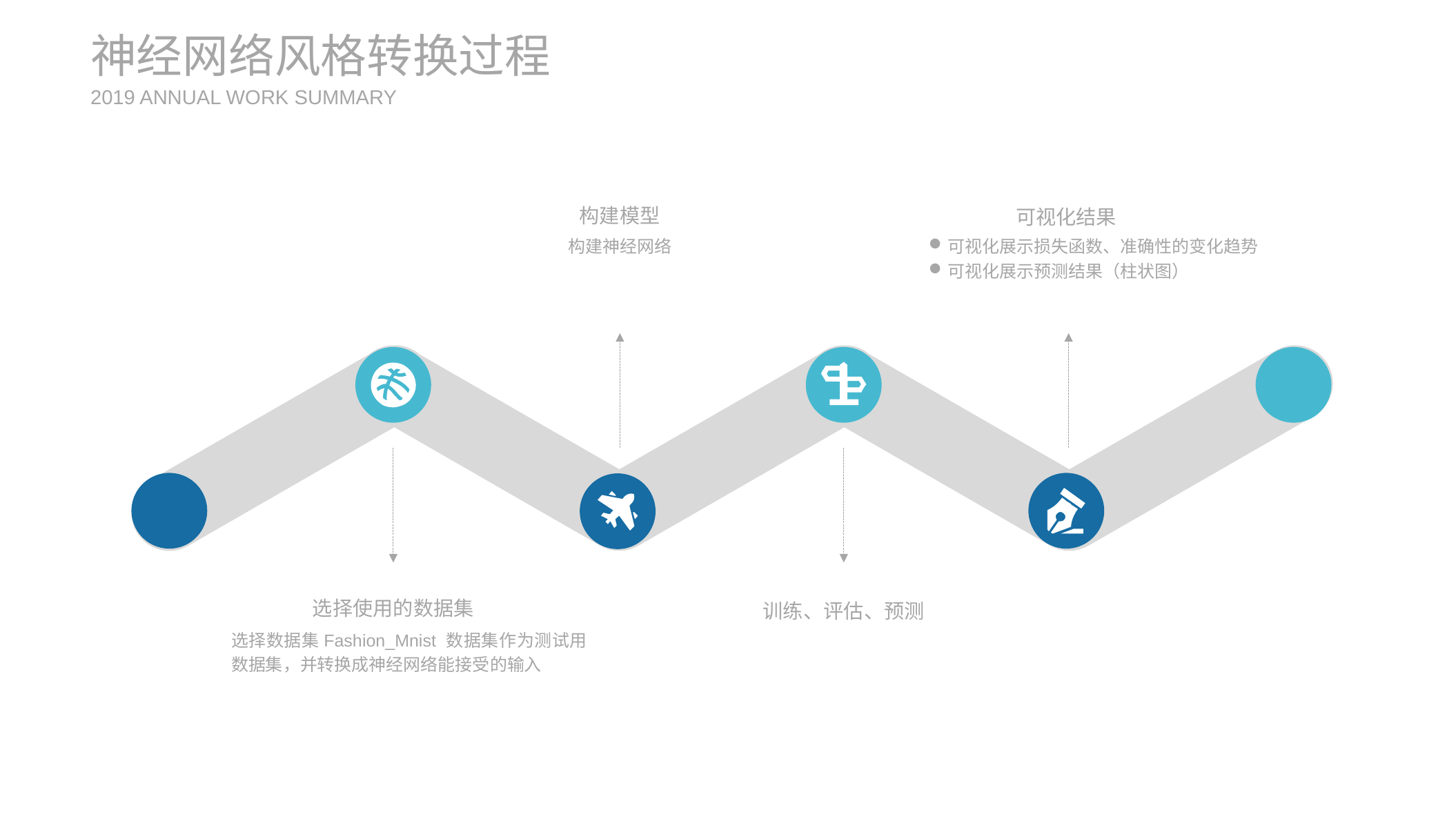

神经网络风格转换过程
2019 ANNUAL WORK SUMMARY

构建模型
构建神经网络
可视化结果
可视化展示损失函数、准确性的变化趋势
可视化展示预测结果（柱状图）
选择使用的数据集
选择数据集Fashion_Mnist 数据集作为测试用数据集，并转换成神经网络能接受的输入
训练、评估、预测